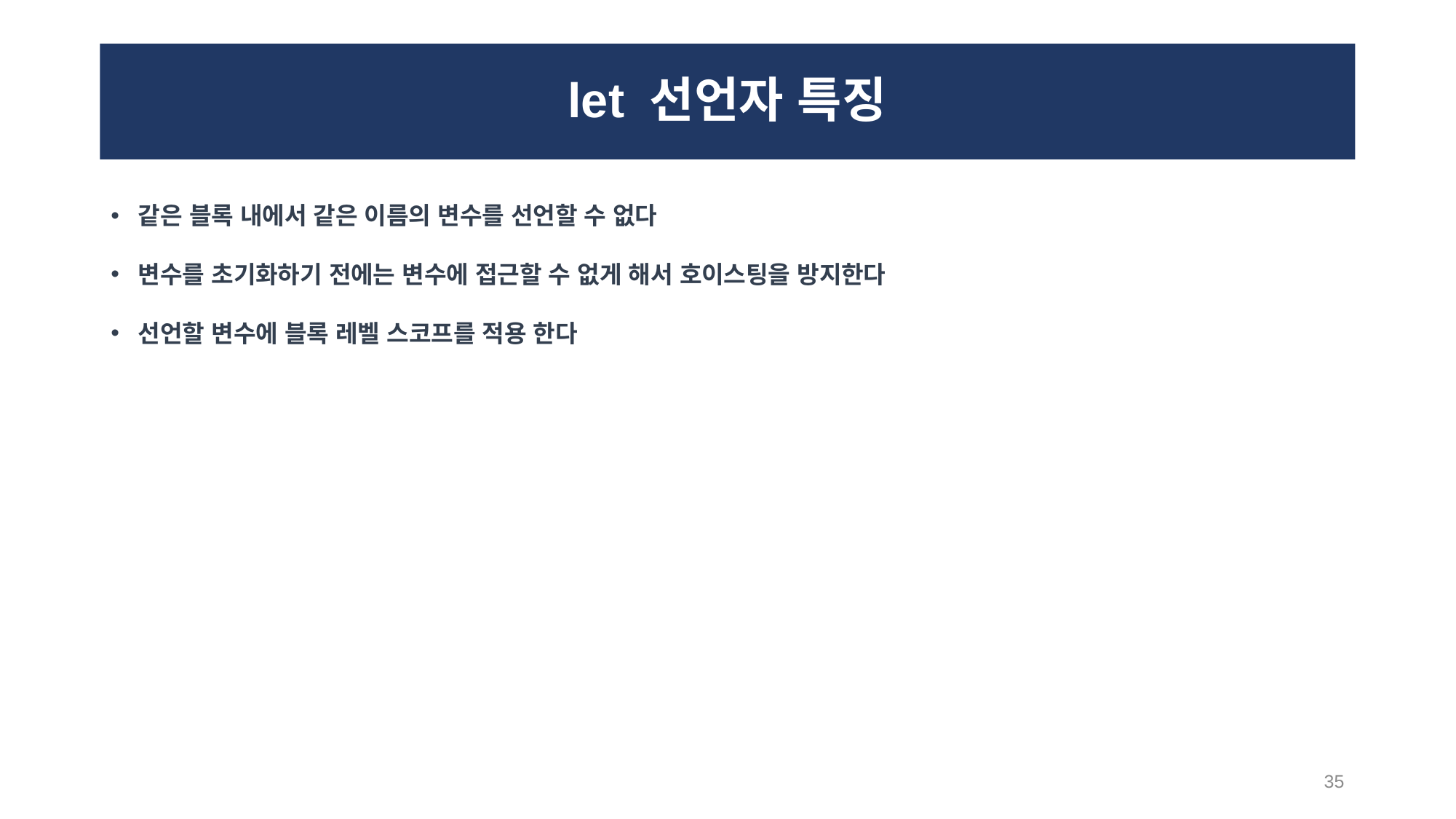

# let 선언자 특징
같은 블록 내에서 같은 이름의 변수를 선언할 수 없다
변수를 초기화하기 전에는 변수에 접근할 수 없게 해서 호이스팅을 방지한다
선언할 변수에 블록 레벨 스코프를 적용 한다
35